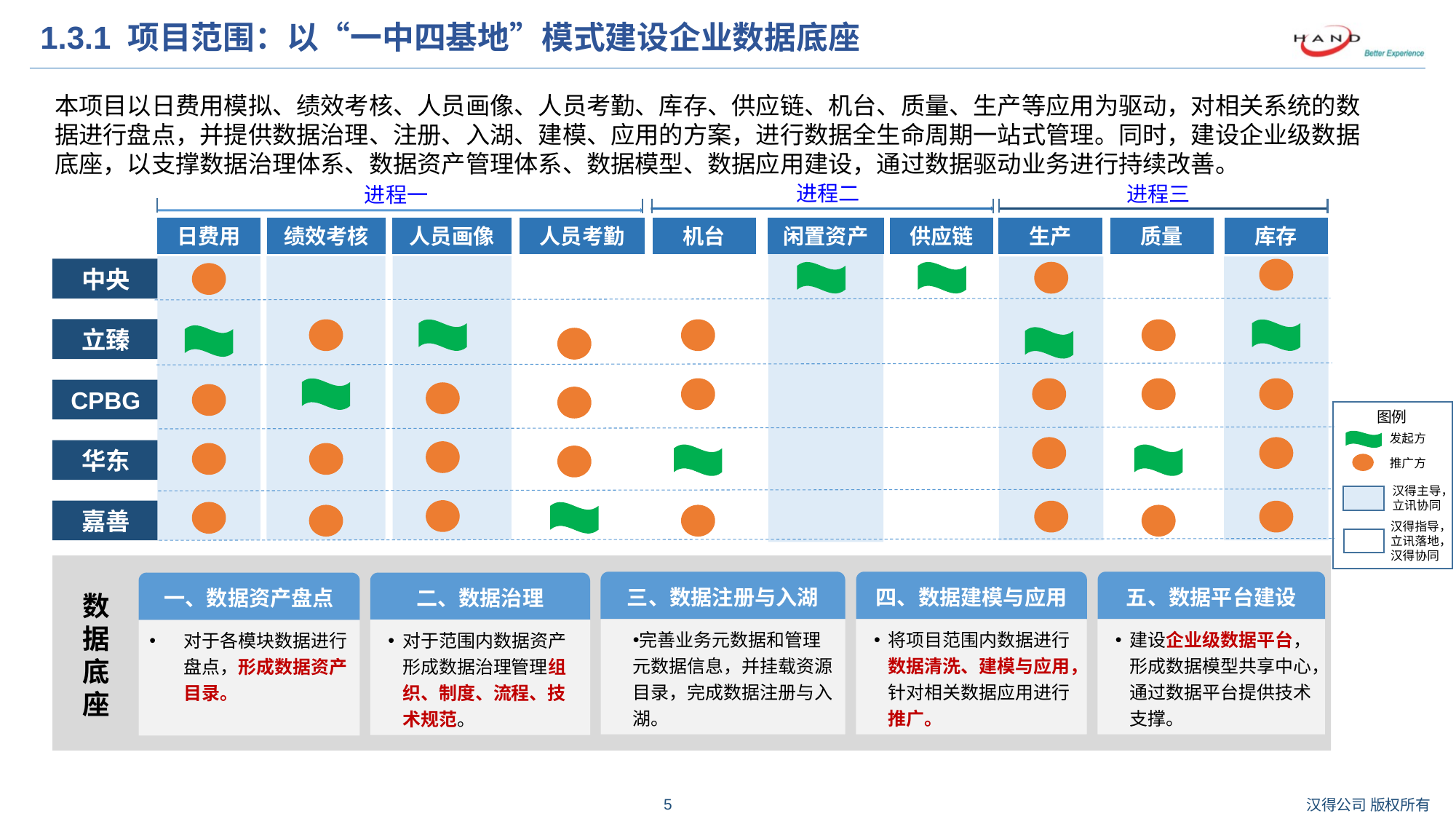

# 1.3.1 项目范围：以“一中四基地”模式建设企业数据底座
本项目以日费用模拟、绩效考核、人员画像、人员考勤、库存、供应链、机台、质量、生产等应用为驱动，对相关系统的数据进行盘点，并提供数据治理、注册、入湖、建模、应用的方案，进行数据全生命周期一站式管理。同时，建设企业级数据底座，以支撑数据治理体系、数据资产管理体系、数据模型、数据应用建设，通过数据驱动业务进行持续改善。
进程二
进程三
进程一

日费用
绩效考核
人员画像
人员考勤
机台
闲置资产
供应链
生产
质量
库存

中央

立臻

CPBG

图例
发起方

推广方

华东

汉得主导，
立讯协同

嘉善

汉得指导，
立讯落地，
汉得协同

三、数据注册与入湖
完善业务元数据和管理元数据信息，并挂载资源目录，完成数据注册与入湖。
四、数据建模与应用
将项目范围内数据进行数据清洗、建模与应用，针对相关数据应用进行推广。
五、数据平台建设
建设企业级数据平台，形成数据模型共享中心，通过数据平台提供技术支撑。
一、数据资产盘点
对于各模块数据进行盘点，形成数据资产目录。

二、数据治理
对于范围内数据资产形成数据治理管理组织、制度、流程、技术规范。
数据底座